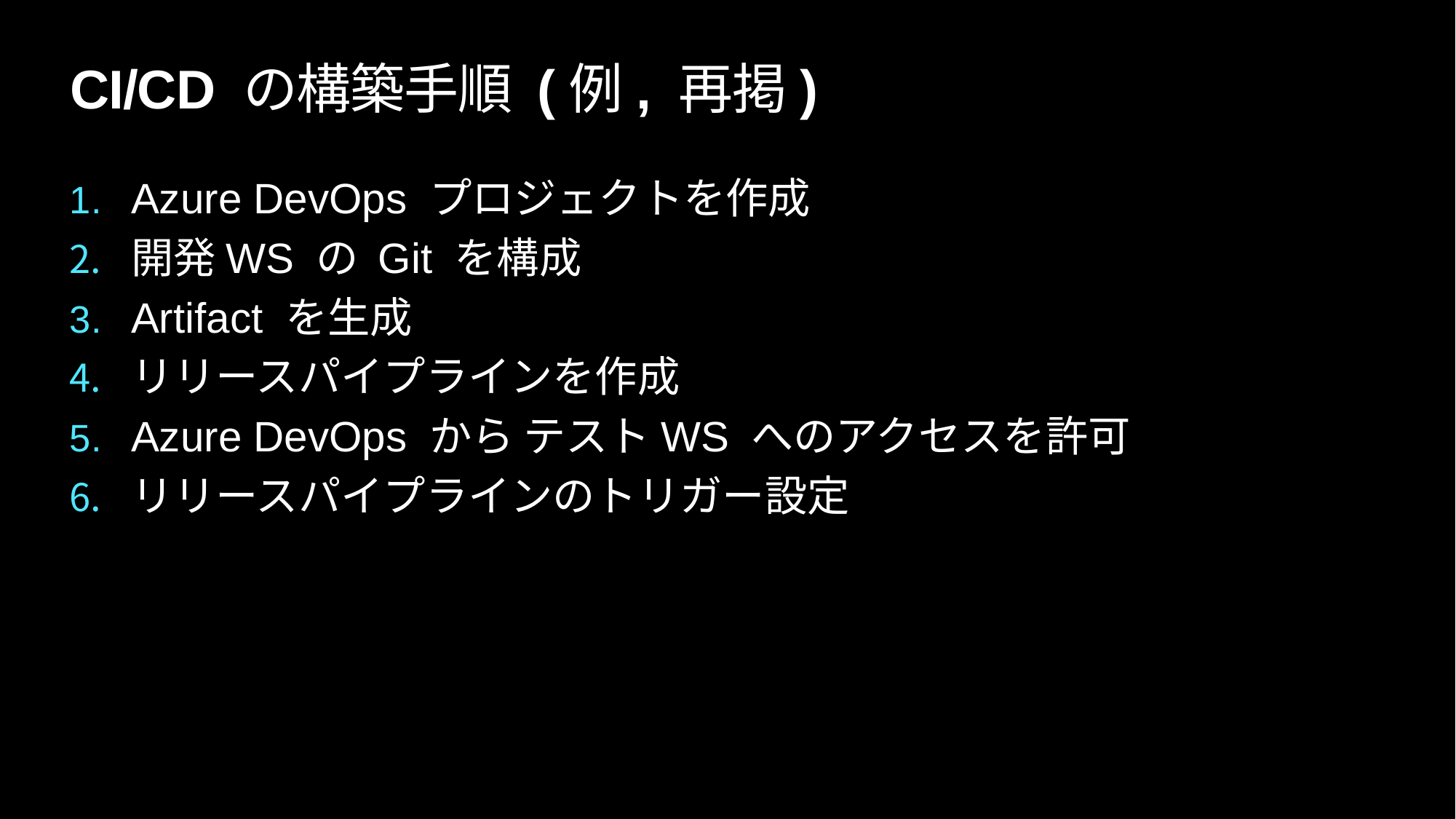

# CI/CD の構築手順 (例, 再掲)
Azure DevOps プロジェクトを作成
開発WS の Git を構成
Artifact を生成
リリースパイプラインを作成
Azure DevOps から テストWS へのアクセスを許可
リリースパイプラインのトリガー設定